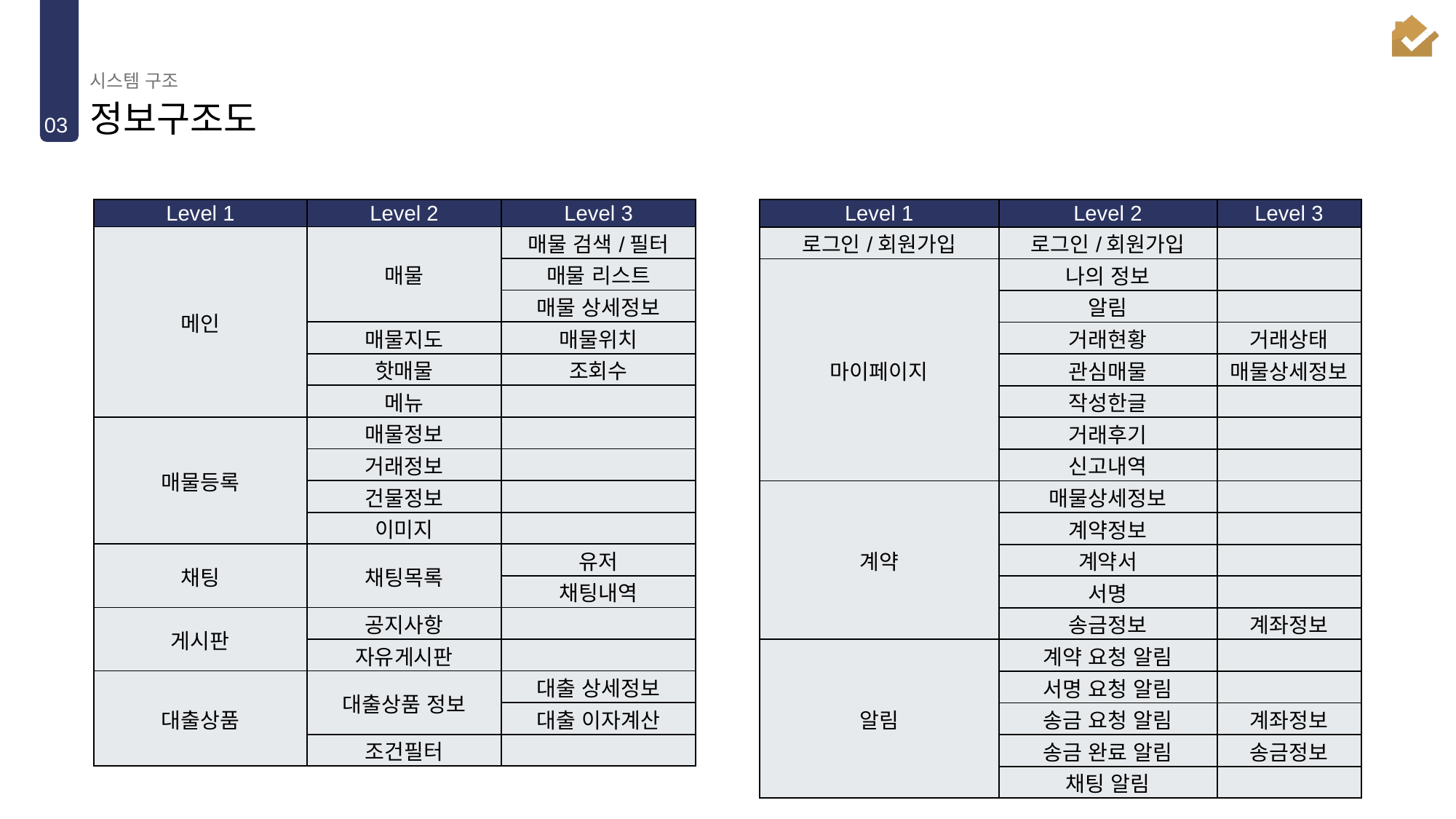

시스템 구조
# 정보구조도
03
| Level 1 | Level 2 | Level 3 |
| --- | --- | --- |
| 메인 | 매물 | 매물 검색/필터 |
|  |  | 매물 리스트 |
|  |  | 매물 상세정보 |
|  | 매물지도 | 매물위치 |
|  | 핫매물 | 조회수 |
|  | 메뉴 |  |
| 매물등록 | 매물정보 |  |
|  | 거래정보 |  |
|  | 건물정보 |  |
|  | 이미지 |  |
| 채팅 | 채팅목록 | 유저 |
|  |  | 채팅내역 |
| 게시판 | 공지사항 |  |
|  | 자유게시판 |  |
| 대출상품 | 대출상품 정보 | 대출 상세정보 |
|  |  | 대출 이자계산 |
|  | 조건필터 |  |
| Level 1 | Level 2 | Level 3 |
| --- | --- | --- |
| 로그인/회원가입 | 로그인/회원가입 |  |
| 마이페이지 | 나의 정보 |  |
|  | 알림 |  |
|  | 거래현황 | 거래상태 |
|  | 관심매물 | 매물상세정보 |
|  | 작성한글 |  |
|  | 거래후기 |  |
|  | 신고내역 |  |
| 계약 | 매물상세정보 |  |
|  | 계약정보 |  |
|  | 계약서 |  |
|  | 서명 |  |
|  | 송금정보 | 계좌정보 |
| 알림 | 계약 요청 알림 |  |
|  | 서명 요청 알림 |  |
|  | 송금 요청 알림 | 계좌정보 |
|  | 송금 완료 알림 | 송금정보 |
|  | 채팅 알림 |  |
22